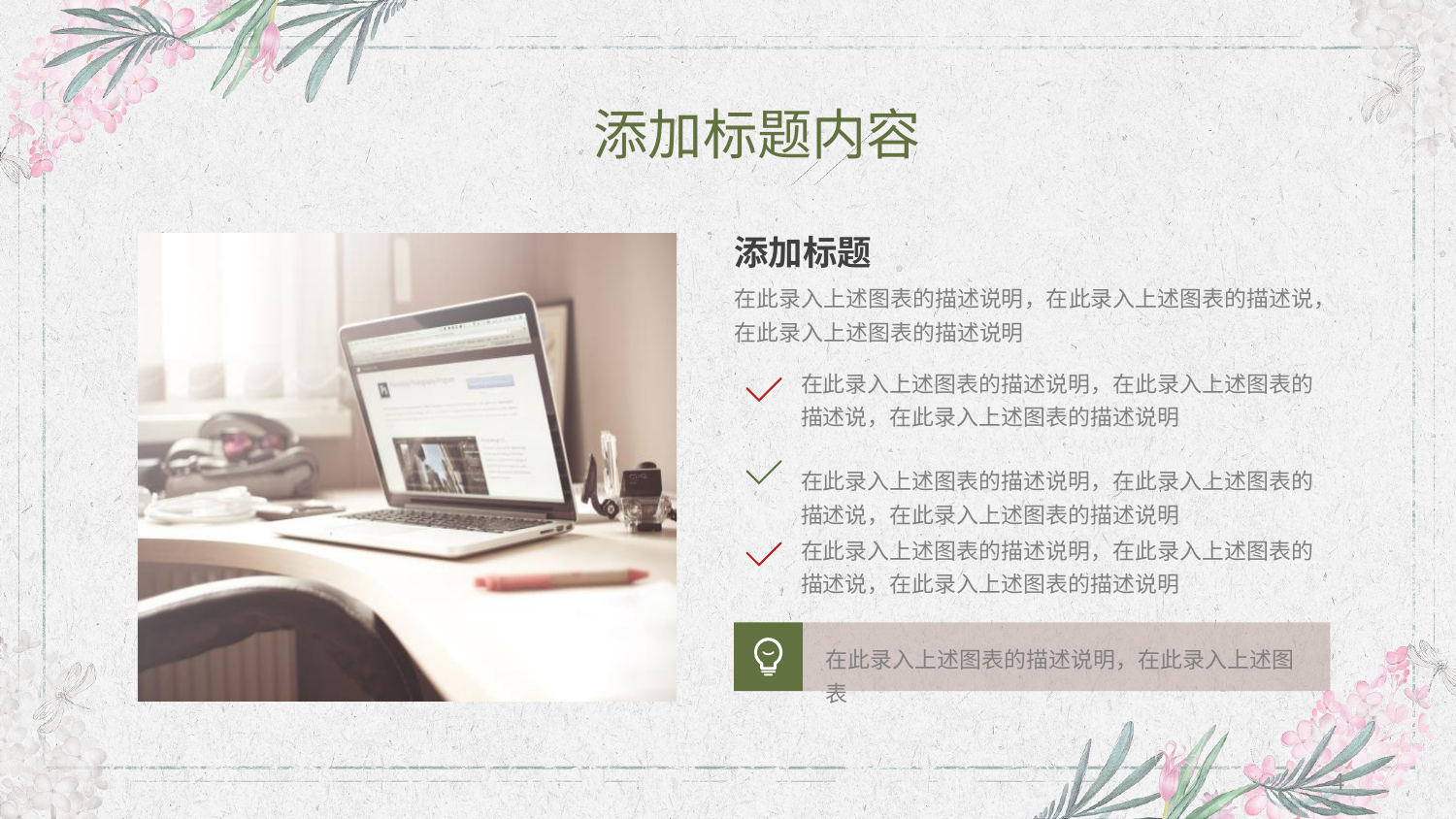

添加标题内容

添加标题
在此录入上述图表的描述说明，在此录入上述图表的描述说，在此录入上述图表的描述说明
在此录入上述图表的描述说明，在此录入上述图表的描述说，在此录入上述图表的描述说明

在此录入上述图表的描述说明，在此录入上述图表的描述说，在此录入上述图表的描述说明
在此录入上述图表的描述说明，在此录入上述图表的描述说，在此录入上述图表的描述说明

在此录入上述图表的描述说明，在此录入上述图表